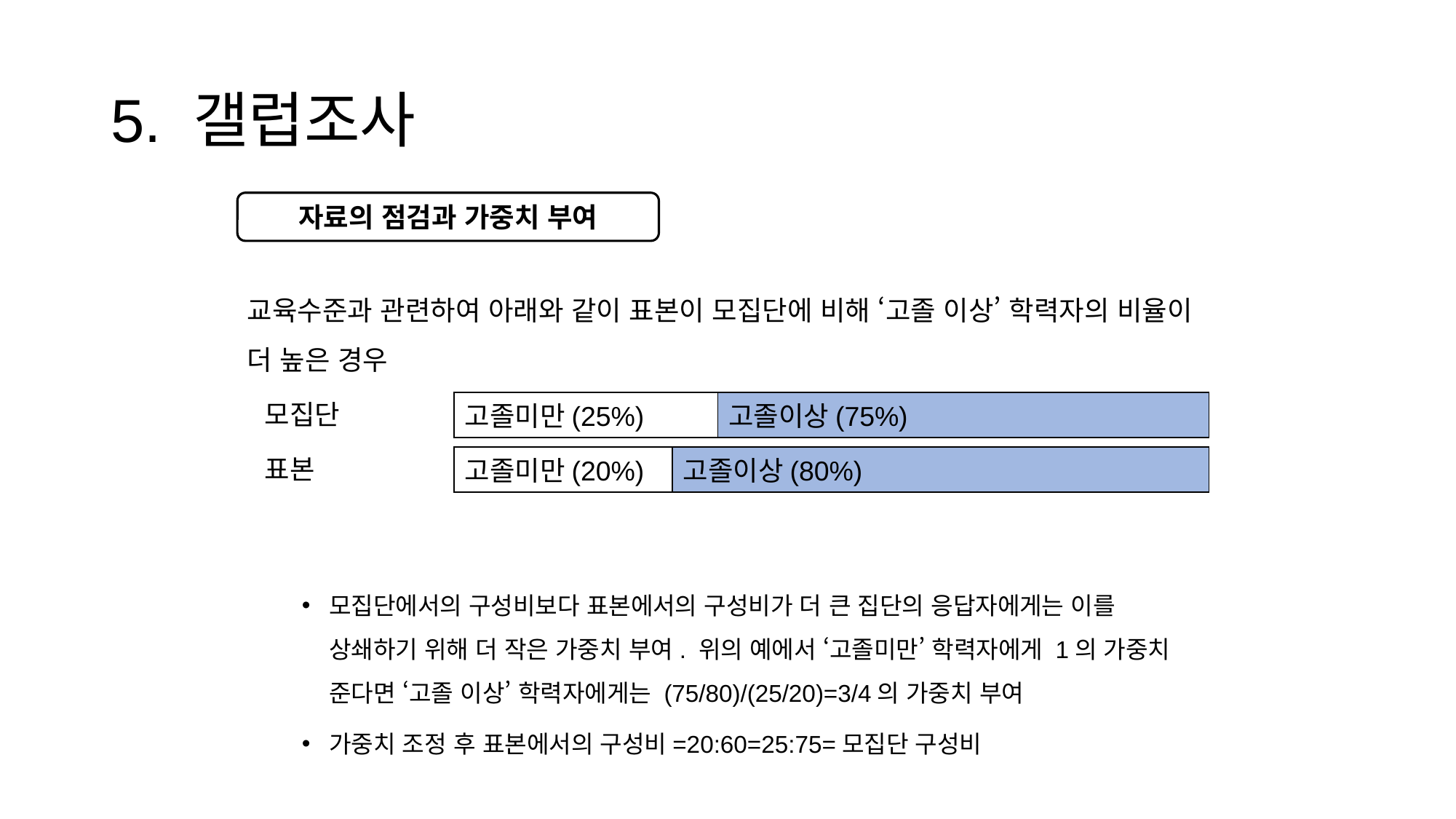

# 5. 갤럽조사

교육수준과 관련하여 아래와 같이 표본이 모집단에 비해 ‘고졸 이상’ 학력자의 비율이 더 높은 경우

모집단에서의 구성비보다 표본에서의 구성비가 더 큰 집단의 응답자에게는 이를 상쇄하기 위해 더 작은 가중치 부여. 위의 예에서 ‘고졸미만’ 학력자에게 1의 가중치 준다면 ‘고졸 이상’ 학력자에게는 (75/80)/(25/20)=3/4의 가중치 부여
가중치 조정 후 표본에서의 구성비=20:60=25:75=모집단 구성비
자료의 점검과 가중치 부여
모집단
고졸미만(25%)
고졸이상(75%)
표본
고졸미만(20%)
고졸이상(80%)